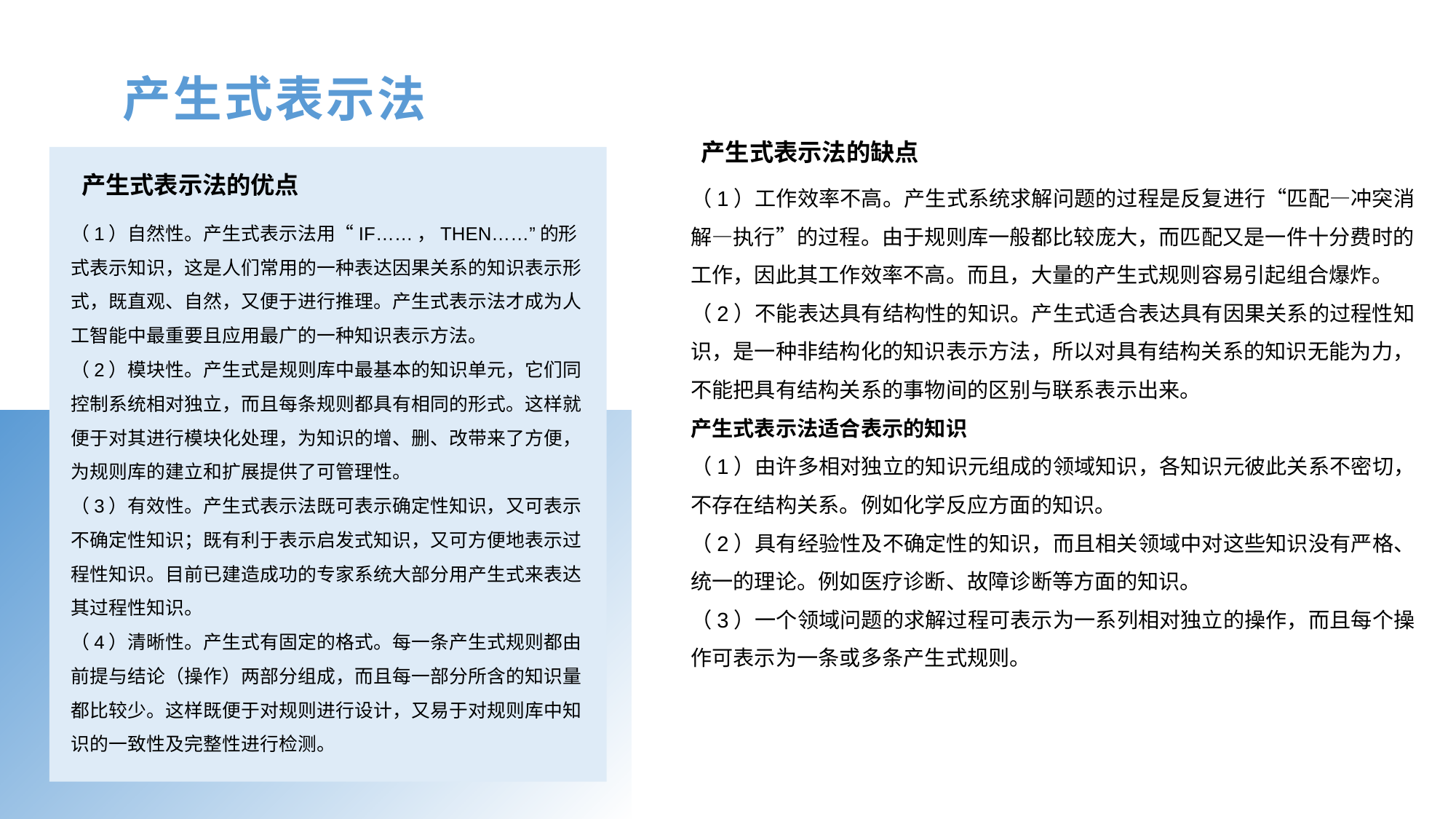

产生式表示法
产生式表示法的缺点

产生式表示法的优点
（1）工作效率不高。产生式系统求解问题的过程是反复进行“匹配—冲突消解—执行”的过程。由于规则库一般都比较庞大，而匹配又是一件十分费时的工作，因此其工作效率不高。而且，大量的产生式规则容易引起组合爆炸。
（2）不能表达具有结构性的知识。产生式适合表达具有因果关系的过程性知识，是一种非结构化的知识表示方法，所以对具有结构关系的知识无能为力，不能把具有结构关系的事物间的区别与联系表示出来。
产生式表示法适合表示的知识
（1）由许多相对独立的知识元组成的领域知识，各知识元彼此关系不密切，不存在结构关系。例如化学反应方面的知识。
（2）具有经验性及不确定性的知识，而且相关领域中对这些知识没有严格、统一的理论。例如医疗诊断、故障诊断等方面的知识。
（3）一个领域问题的求解过程可表示为一系列相对独立的操作，而且每个操作可表示为一条或多条产生式规则。
（1）自然性。产生式表示法用“IF……，THEN……”的形式表示知识，这是人们常用的一种表达因果关系的知识表示形式，既直观、自然，又便于进行推理。产生式表示法才成为人工智能中最重要且应用最广的一种知识表示方法。
（2）模块性。产生式是规则库中最基本的知识单元，它们同控制系统相对独立，而且每条规则都具有相同的形式。这样就便于对其进行模块化处理，为知识的增、删、改带来了方便，为规则库的建立和扩展提供了可管理性。
（3）有效性。产生式表示法既可表示确定性知识，又可表示不确定性知识；既有利于表示启发式知识，又可方便地表示过程性知识。目前已建造成功的专家系统大部分用产生式来表达其过程性知识。
（4）清晰性。产生式有固定的格式。每一条产生式规则都由前提与结论（操作）两部分组成，而且每一部分所含的知识量都比较少。这样既便于对规则进行设计，又易于对规则库中知识的一致性及完整性进行检测。